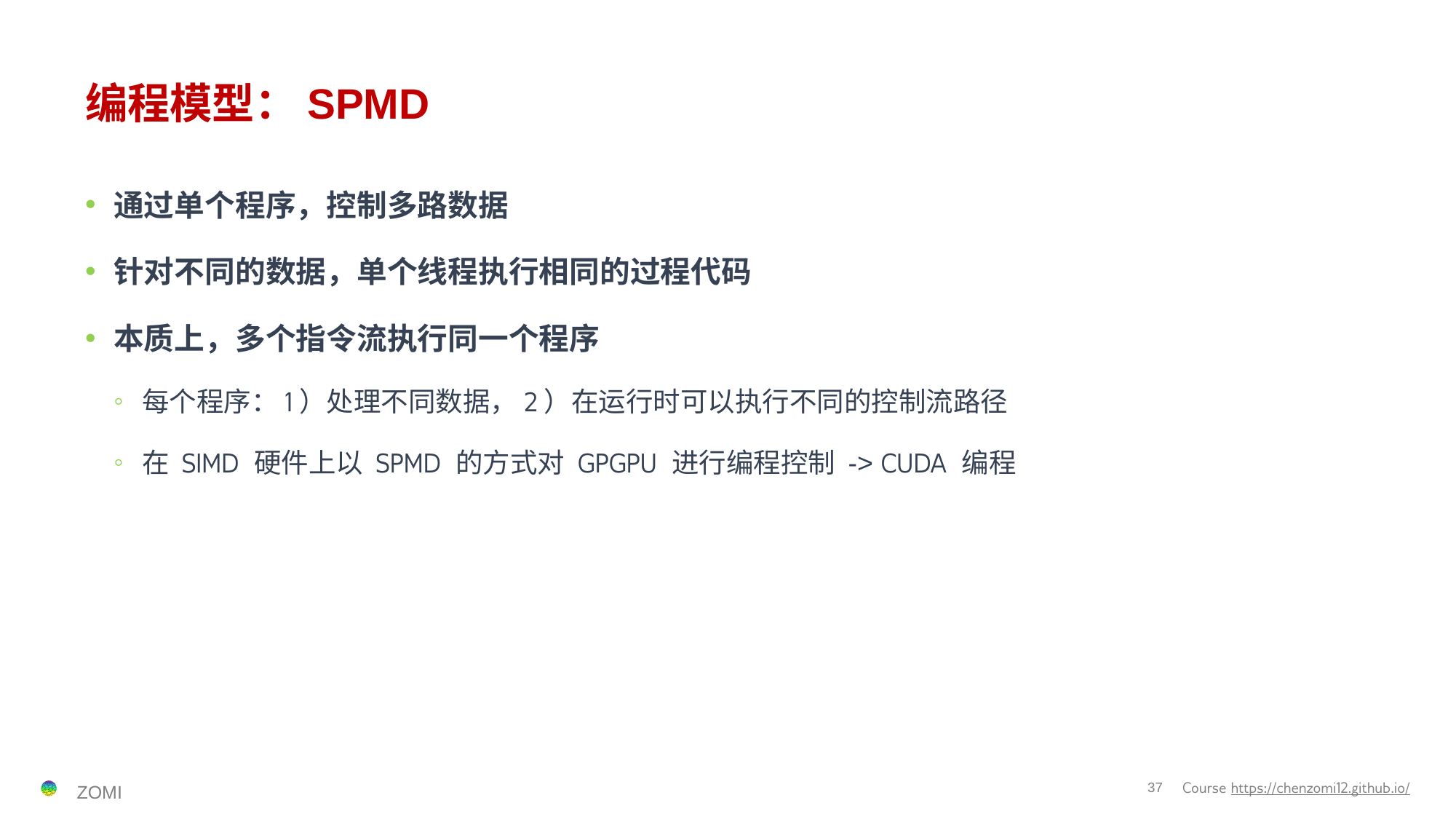

# 编程模型：SPMD
通过单个程序，控制多路数据
针对不同的数据，单个线程执行相同的过程代码
本质上，多个指令流执行同一个程序
每个程序：1）处理不同数据，2）在运行时可以执行不同的控制流路径
在 SIMD 硬件上以 SPMD 的方式对 GPGPU 进行编程控制 -> CUDA 编程